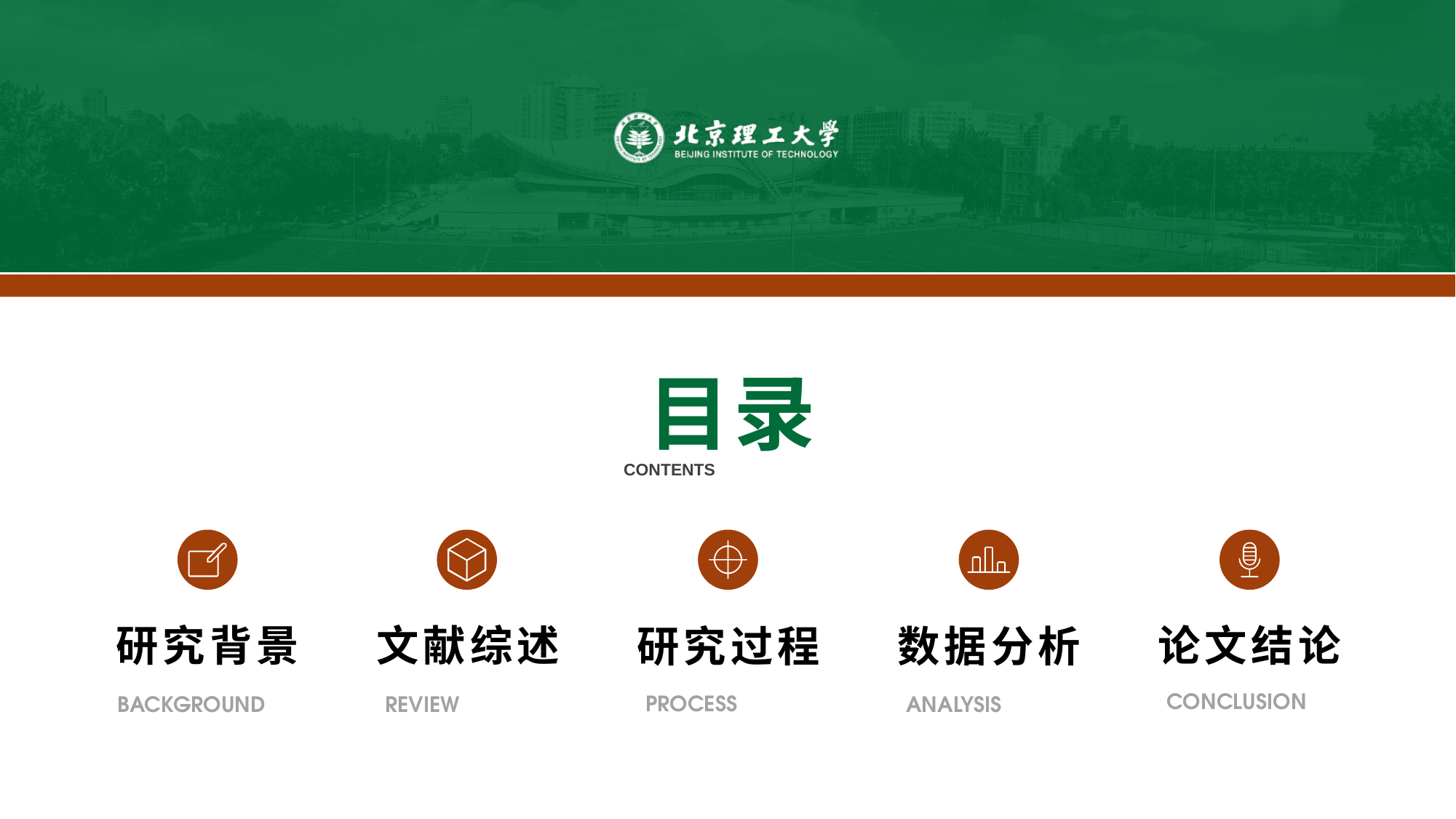

目录
CONTENTS

论文结论
研究背景
文献综述
研究过程
数据分析
CONCLUSION
PROCESS
ANALYSIS
BACKGROUND
REVIEW